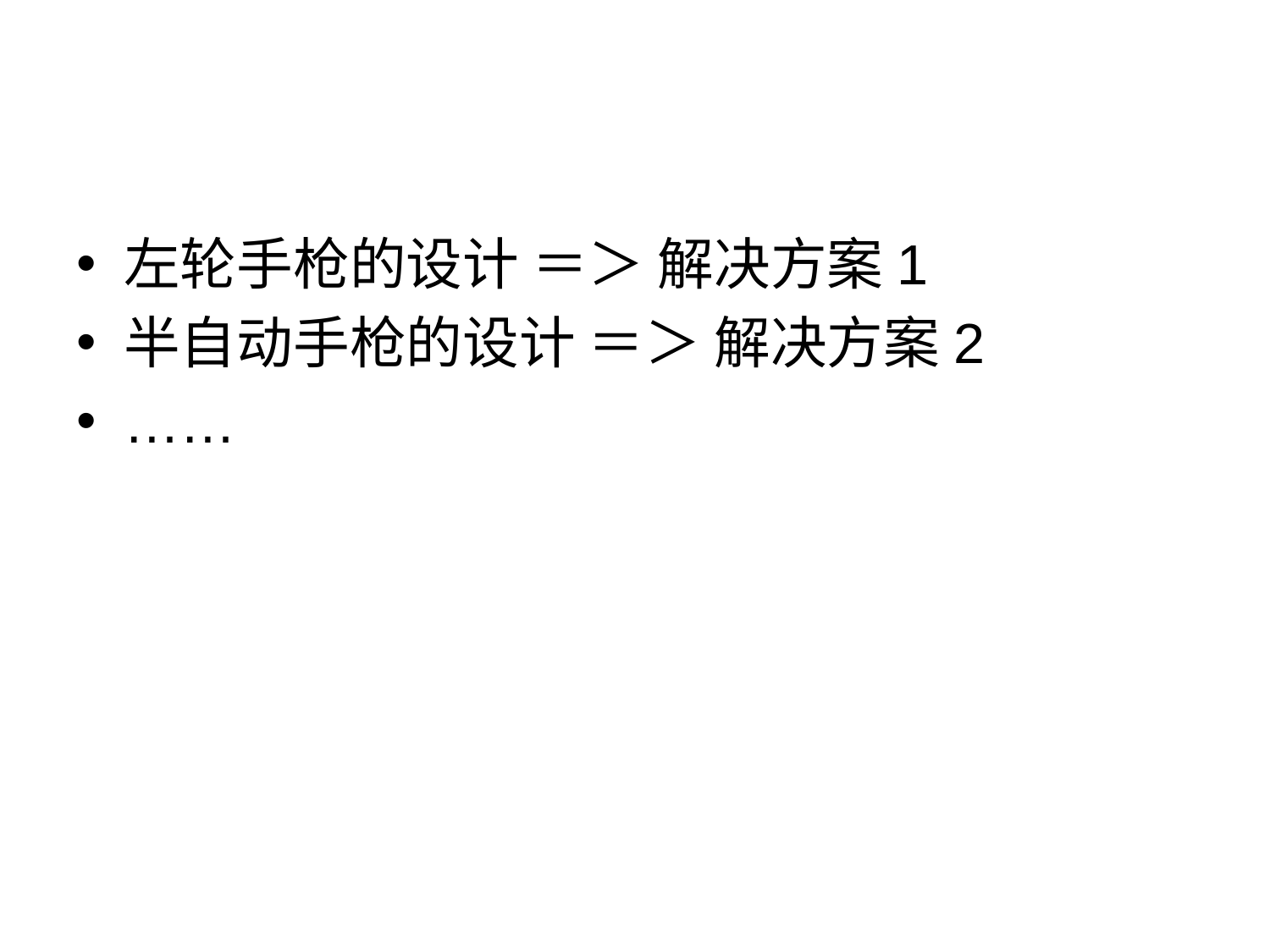

#
左轮手枪的设计 ＝＞ 解决方案1
半自动手枪的设计 ＝＞ 解决方案2
……